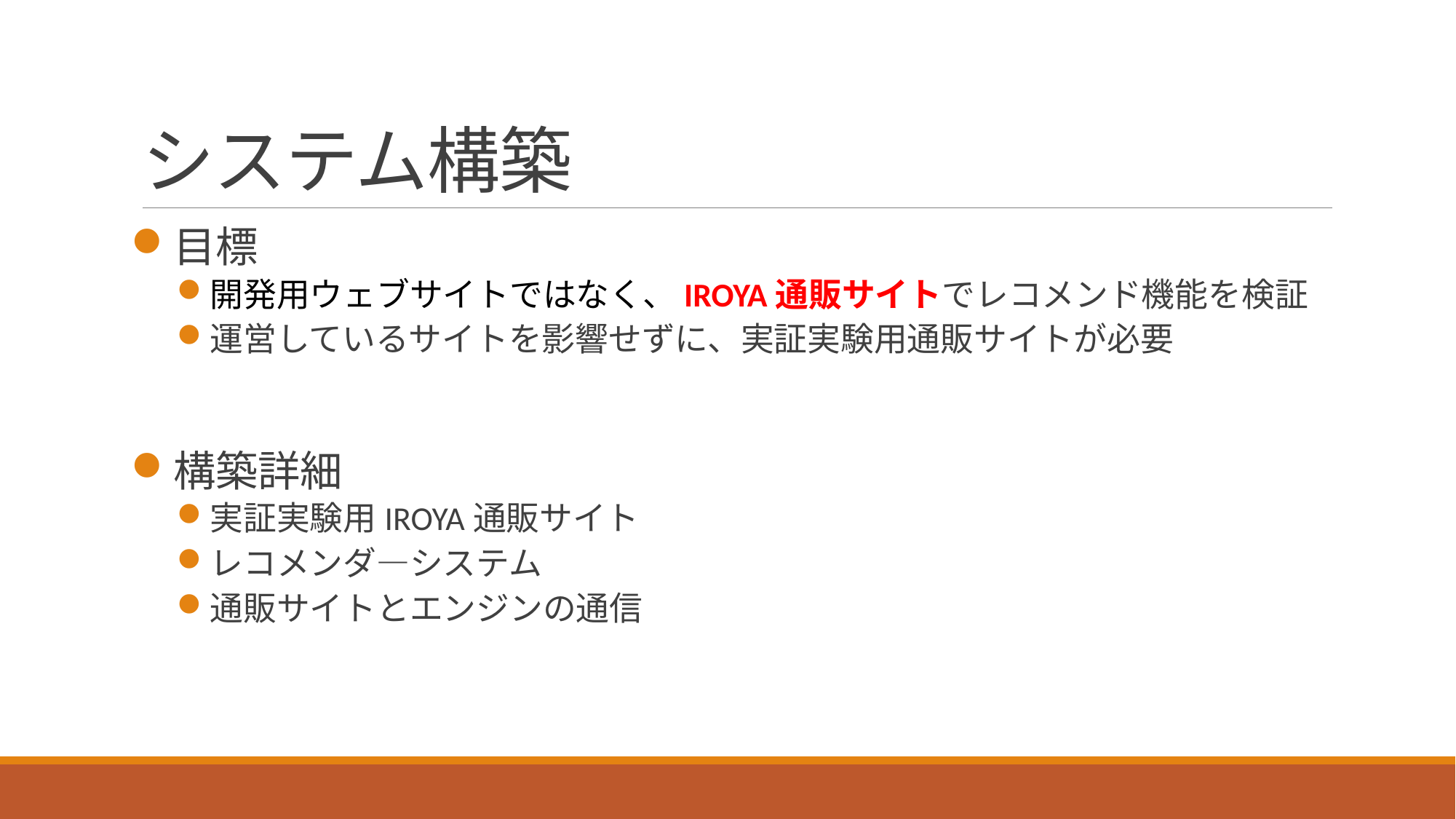

# システム構築
目標
開発用ウェブサイトではなく、IROYA通販サイトでレコメンド機能を検証
運営しているサイトを影響せずに、実証実験用通販サイトが必要

構築詳細
実証実験用IROYA通販サイト
レコメンダ―システム
通販サイトとエンジンの通信